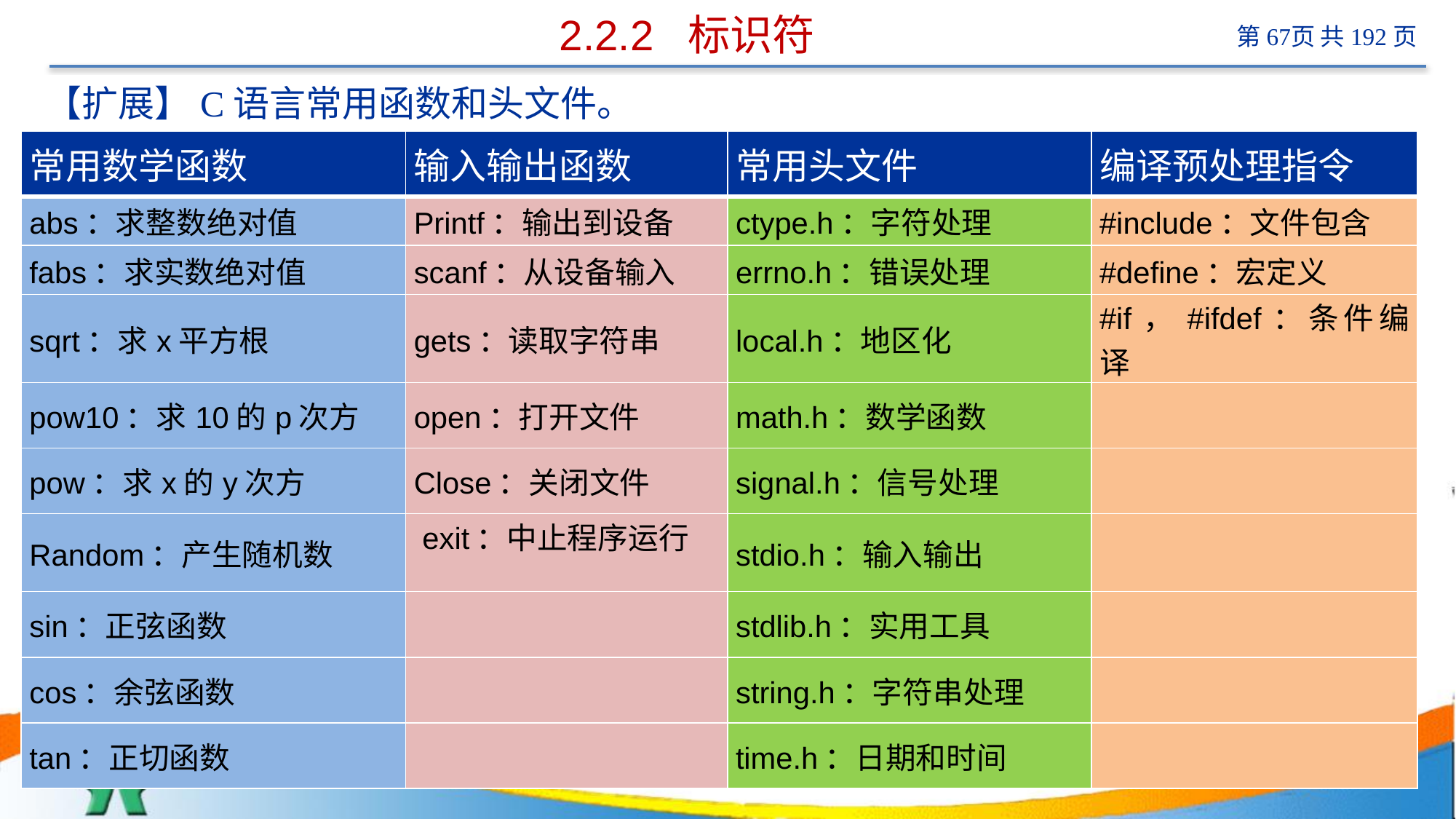

# 2.2.2  标识符
【扩展】C语言常用函数和头文件。
| 常用数学函数 | 输入输出函数 | 常用头文件 | 编译预处理指令 |
| --- | --- | --- | --- |
| abs：求整数绝对值 | Printf：输出到设备 | ctype.h：字符处理 | #include：文件包含 |
| fabs：求实数绝对值 | scanf：从设备输入 | errno.h：错误处理 | #define：宏定义 |
| sqrt：求x平方根 | gets：读取字符串 | local.h：地区化 | #if，#ifdef：条件编译 |
| pow10：求10的p次方 | open：打开文件 | math.h：数学函数 |  |
| pow：求x的y次方 | Close：关闭文件 | signal.h：信号处理 |  |
| Random：产生随机数 | exit：中止程序运行 | stdio.h：输入输出 |  |
| sin：正弦函数 |  | stdlib.h：实用工具 |  |
| cos：余弦函数 |  | string.h：字符串处理 |  |
| tan：正切函数 |  | time.h：日期和时间 |  |